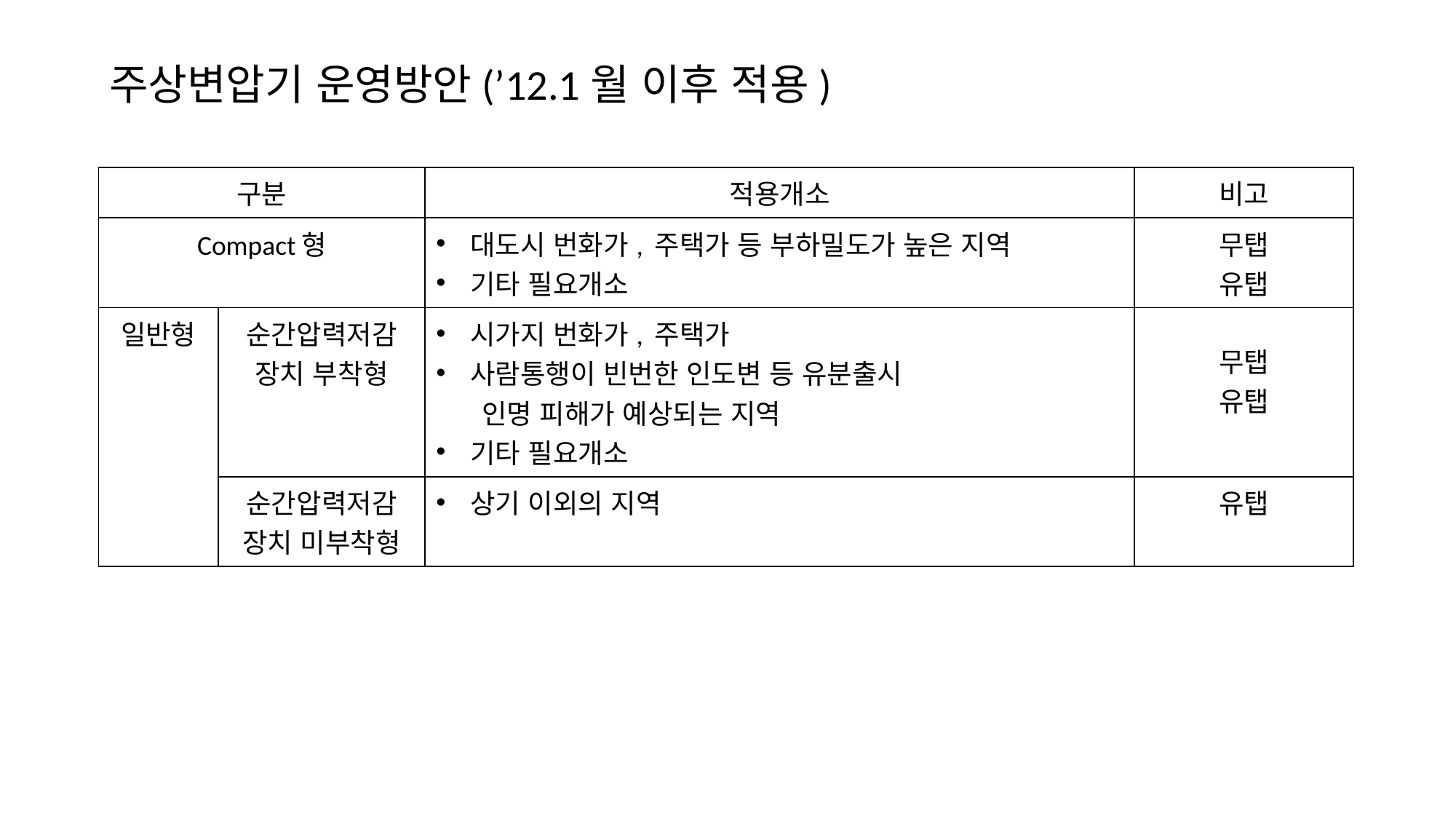

# 주상변압기 운영방안(’12.1월 이후 적용)
| 구분 |  | 적용개소 | 비고 |
| --- | --- | --- | --- |
| Compact형 |  | 대도시 번화가, 주택가 등 부하밀도가 높은 지역 기타 필요개소 | 무탭 유탭 |
| 일반형 | 순간압력저감 장치 부착형 | 시가지 번화가, 주택가 사람통행이 빈번한 인도변 등 유분출시 인명 피해가 예상되는 지역 기타 필요개소 | 무탭 유탭 |
|  | 순간압력저감 장치 미부착형 | 상기 이외의 지역 | 유탭 |